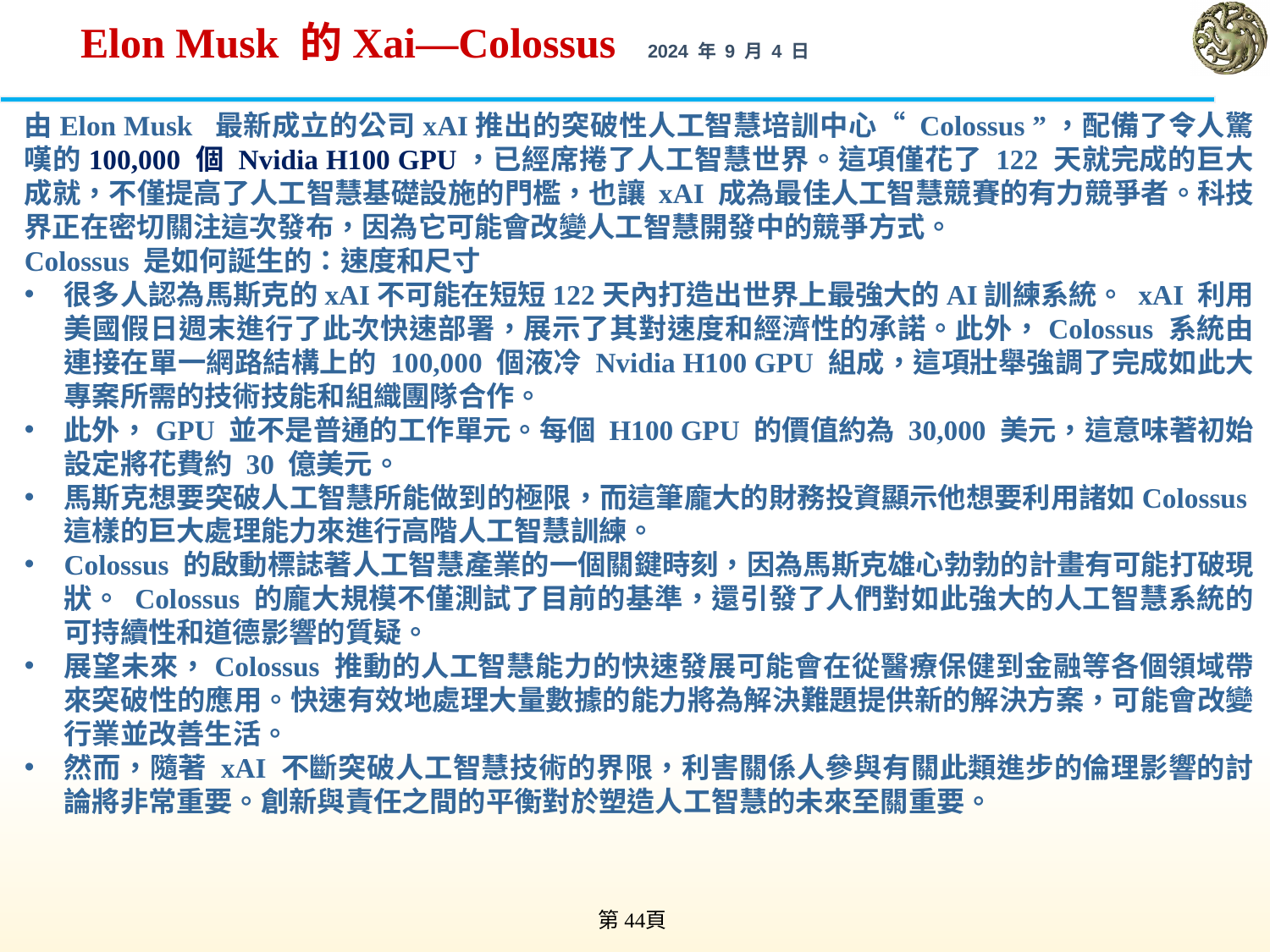

# Elon Musk 的Xai—Colossus   2024 年 9 月 4 日
由Elon Musk  最新成立的公司xAI推出的突破性人工智慧培訓中心“ Colossus ”，配備了令人驚嘆的100,000 個 Nvidia H100 GPU，已經席捲了人工智慧世界。這項僅花了 122 天就完成的巨大成就，不僅提高了人工智慧基礎設施的門檻，也讓 xAI 成為最佳人工智慧競賽的有力競爭者。科技界正在密切關注這次發布，因為它可能會改變人工智慧開發中的競爭方式。
Colossus 是如何誕生的：速度和尺寸
很多人認為馬斯克的xAI不可能在短短122天內打造出世界上最強大的AI訓練系統。 xAI 利用美國假日週末進行了此次快速部署，展示了其對速度和經濟性的承諾。此外，Colossus 系統由連接在單一網路結構上的 100,000 個液冷 Nvidia H100 GPU 組成，這項壯舉強調了完成如此大專案所需的技術技能和組織團隊合作。
此外，GPU 並不是普通的工作單元。每個 H100 GPU 的價值約為 30,000 美元，這意味著初始設定將花費約 30 億美元。
馬斯克想要突破人工智慧所能做到的極限，而這筆龐大的財務投資顯示他想要利用諸如Colossus這樣的巨大處理能力來進行高階人工智慧訓練。
Colossus 的啟動標誌著人工智慧產業的一個關鍵時刻，因為馬斯克雄心勃勃的計畫有可能打破現狀。 Colossus 的龐大規模不僅測試了目前的基準，還引發了人們對如此強大的人工智慧系統的可持續性和道德影響的質疑。
展望未來，Colossus 推動的人工智慧能力的快速發展可能會在從醫療保健到金融等各個領域帶來突破性的應用。快速有效地處理大量數據的能力將為解決難題提供新的解決方案，可能會改變行業並改善生活。
然而，隨著 xAI 不斷突破人工智慧技術的界限，利害關係人參與有關此類進步的倫理影響的討論將非常重要。創新與責任之間的平衡對於塑造人工智慧的未來至關重要。